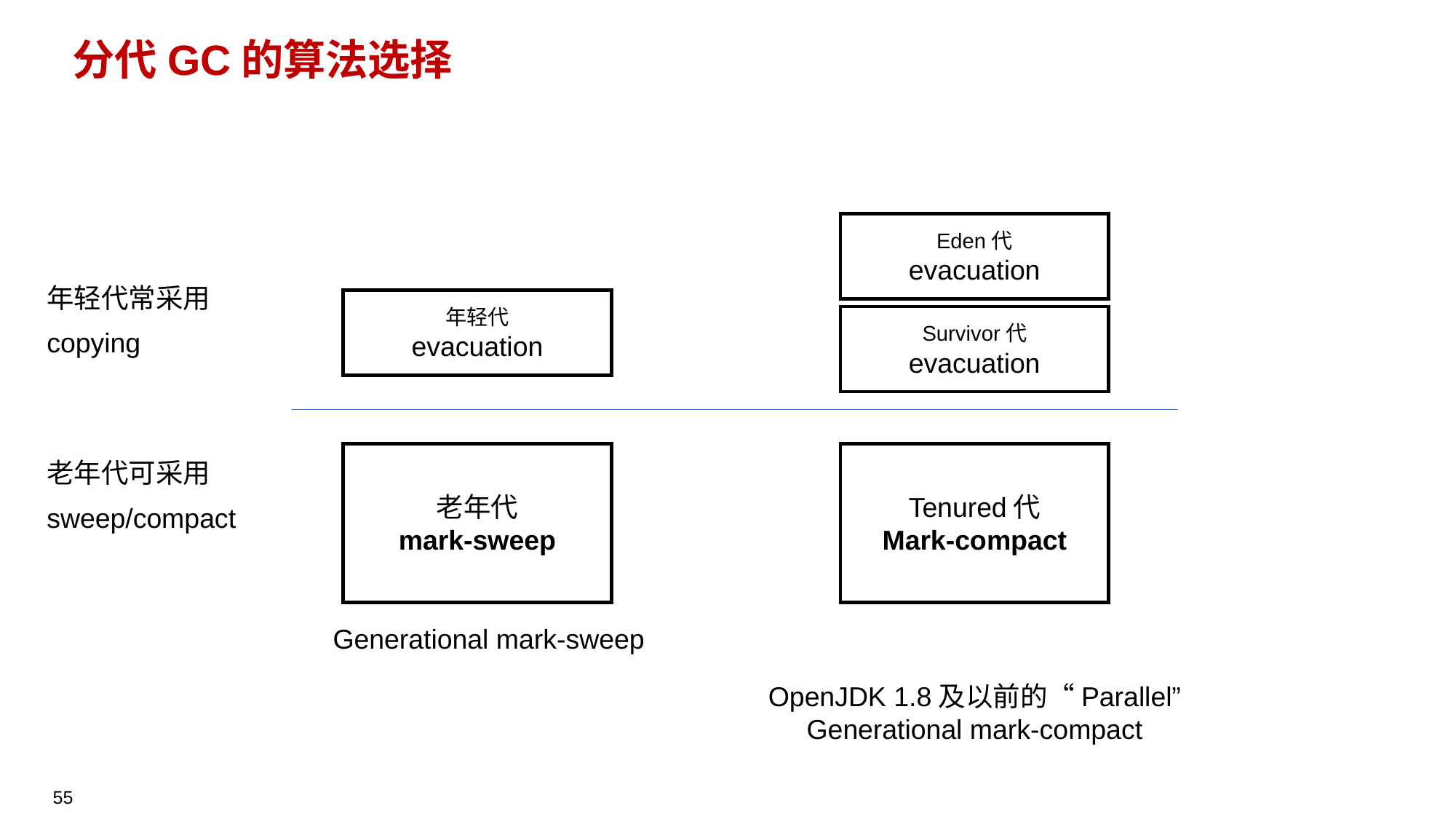

# 分代GC的算法选择
Eden代
evacuation
年轻代常采用
copying
年轻代
evacuation
Survivor代
evacuation
老年代
mark-sweep
Tenured代
Mark-compact
老年代可采用
sweep/compact
Generational mark-sweep
OpenJDK 1.8及以前的“Parallel”
Generational mark-compact